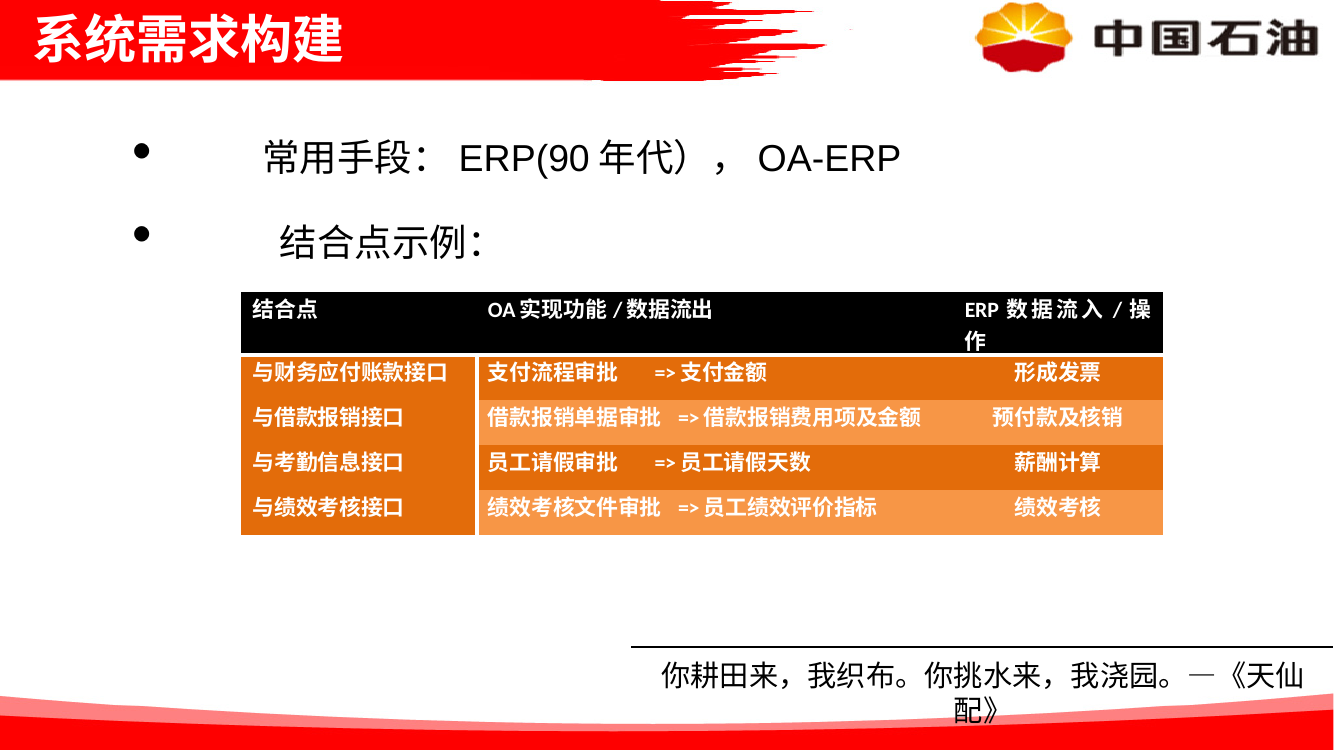

# 系统需求构建
常用手段：ERP(90年代），OA-ERP
 结合点示例： 前世今生
| 结合点 | OA实现功能/数据流出 | ERP数据流入/操作 |
| --- | --- | --- |
| 与财务应付账款接口 | 支付流程审批 =>支付金额 | 形成发票 |
| 与借款报销接口 | 借款报销单据审批 =>借款报销费用项及金额 | 预付款及核销 |
| 与考勤信息接口 | 员工请假审批 =>员工请假天数 | 薪酬计算 |
| 与绩效考核接口 | 绩效考核文件审批 =>员工绩效评价指标 | 绩效考核 |
你耕田来，我织布。你挑水来，我浇园。—《天仙配》